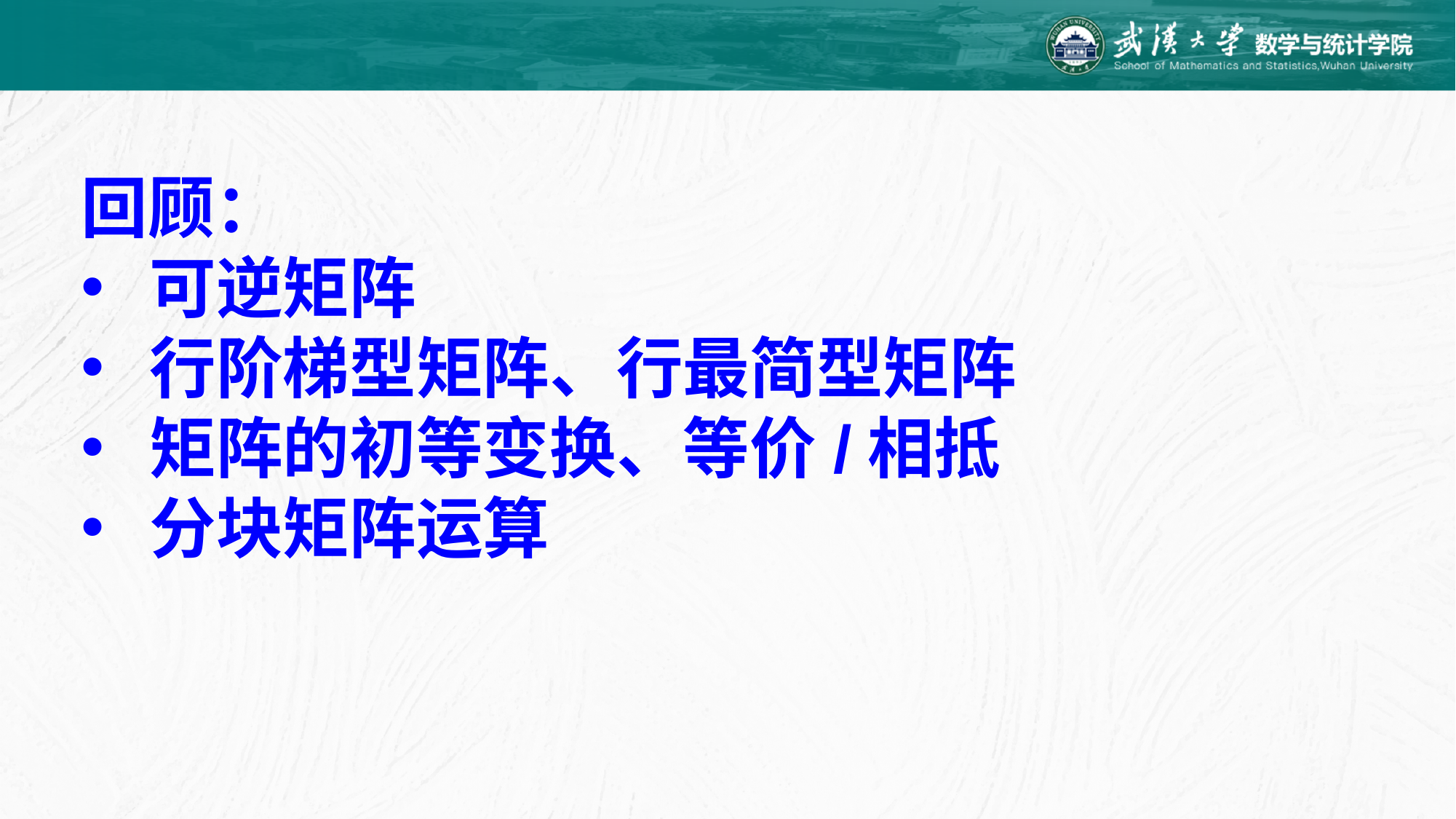

回顾：
可逆矩阵
行阶梯型矩阵、行最简型矩阵
矩阵的初等变换、等价/相抵
分块矩阵运算